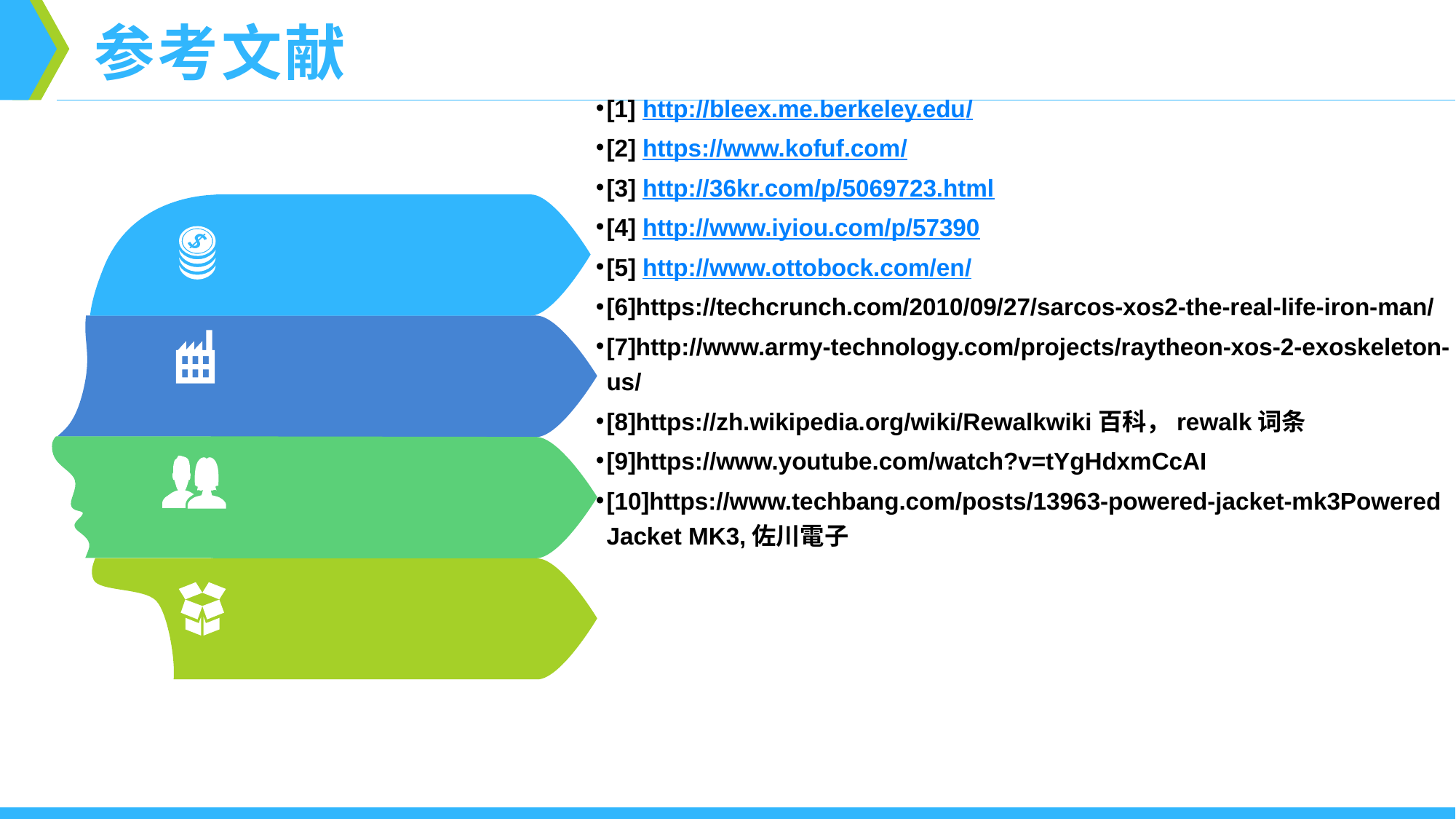

参考文献

[1] http://bleex.me.berkeley.edu/
[2] https://www.kofuf.com/
[3] http://36kr.com/p/5069723.html
[4] http://www.iyiou.com/p/57390
[5] http://www.ottobock.com/en/
[6]https://techcrunch.com/2010/09/27/sarcos-xos2-the-real-life-iron-man/
[7]http://www.army-technology.com/projects/raytheon-xos-2-exoskeleton-us/
[8]https://zh.wikipedia.org/wiki/Rewalkwiki百科，rewalk词条
[9]https://www.youtube.com/watch?v=tYgHdxmCcAI
[10]https://www.techbang.com/posts/13963-powered-jacket-mk3Powered Jacket MK3,佐川電子